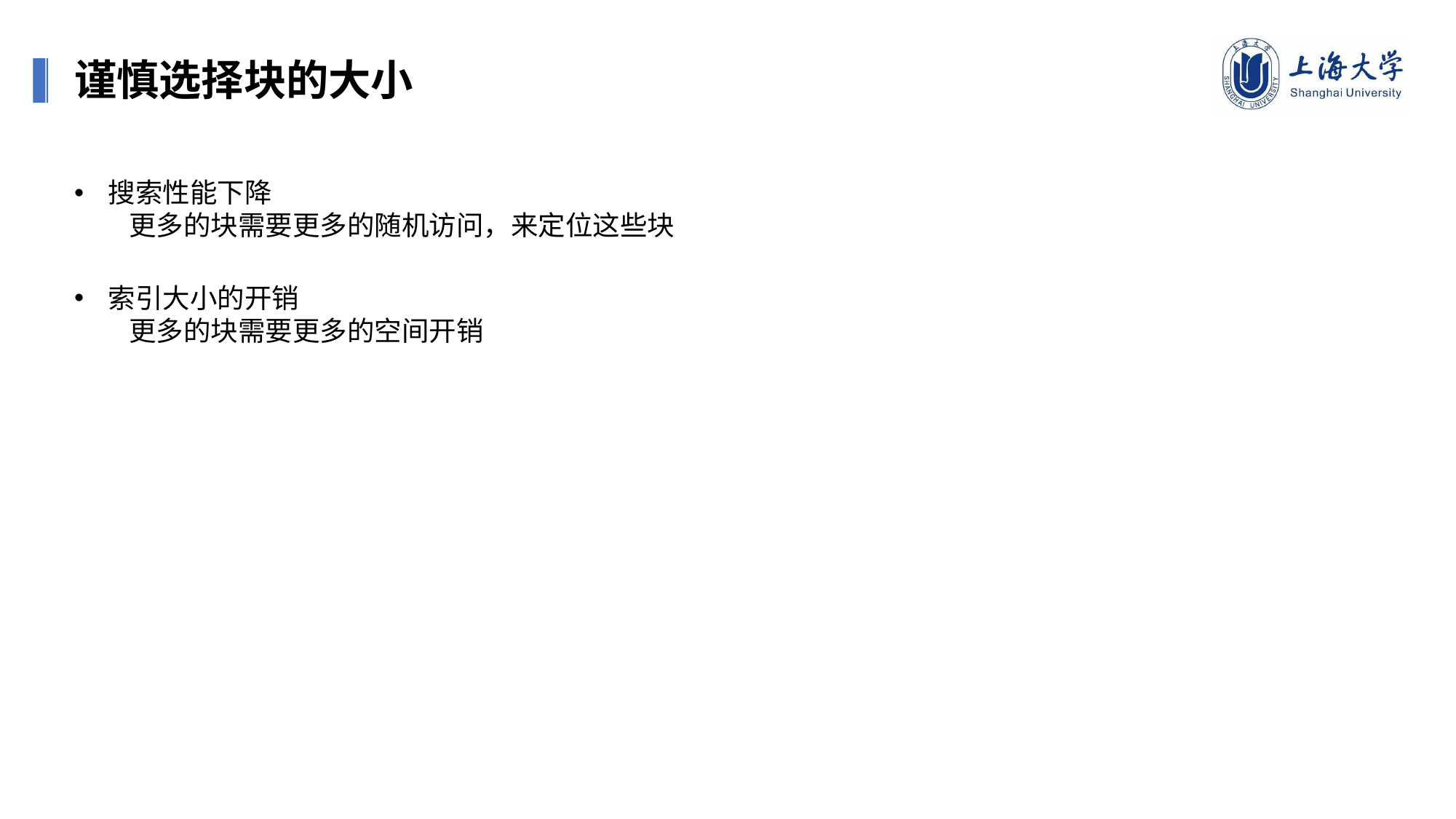

谨慎选择块的大小
搜索性能下降
更多的块需要更多的随机访问，来定位这些块
索引大小的开销
更多的块需要更多的空间开销